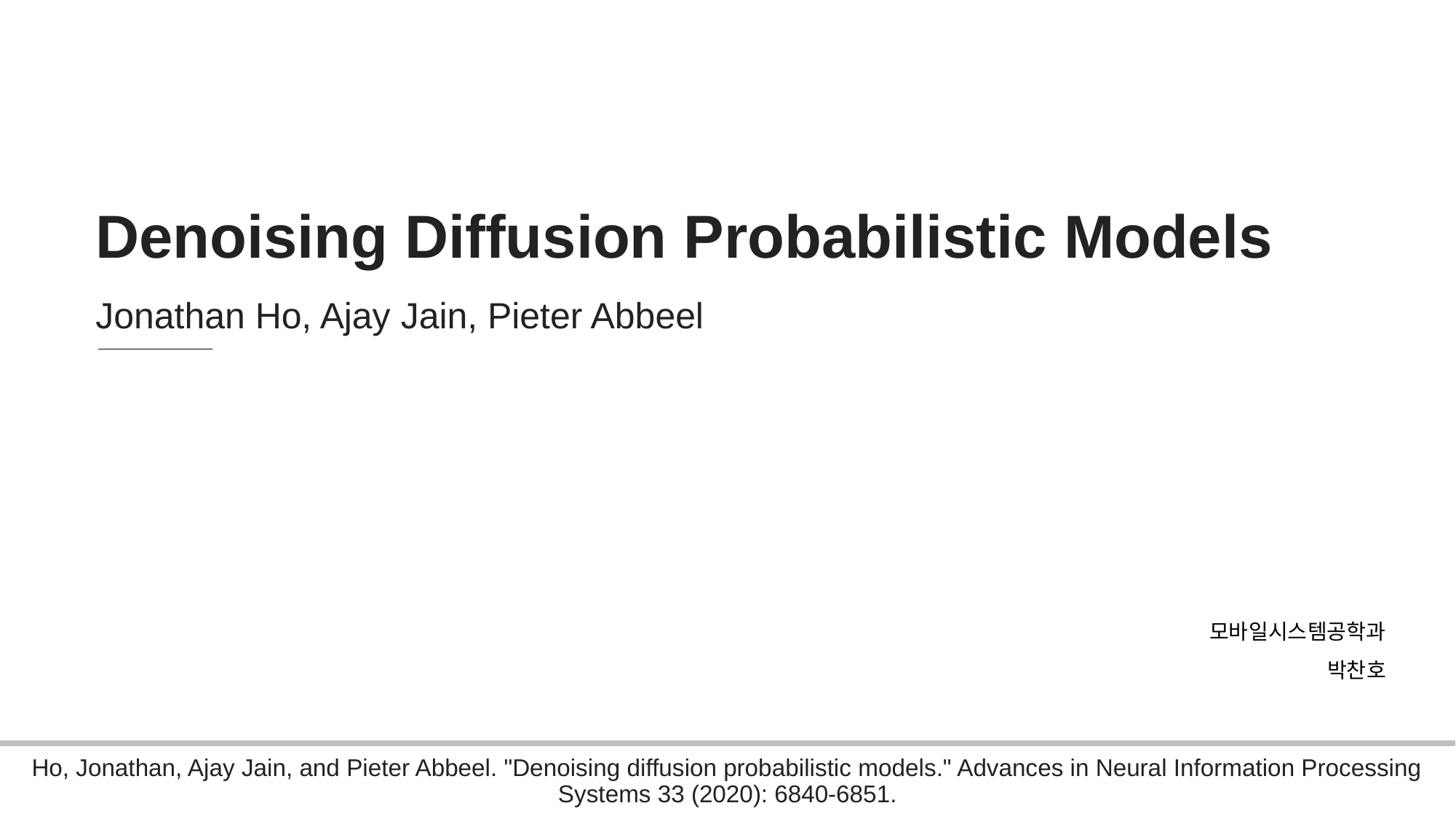

Denoising Diffusion Probabilistic Models
Jonathan Ho, Ajay Jain, Pieter Abbeel
모바일시스템공학과
박찬호
| Ho, Jonathan, Ajay Jain, and Pieter Abbeel. "Denoising diffusion probabilistic models." Advances in Neural Information Processing Systems 33 (2020): 6840-6851. |
| --- |